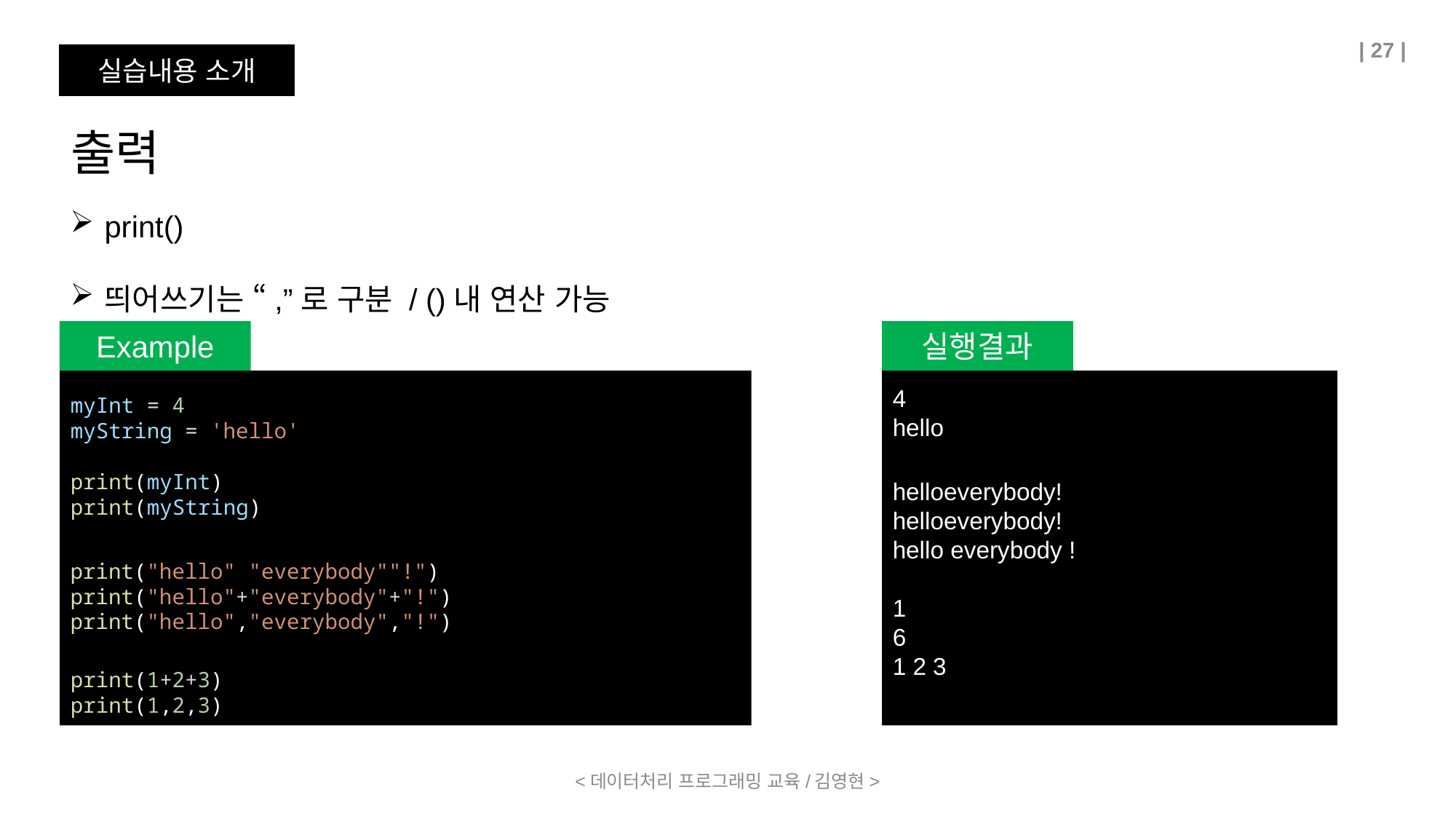

| 27 |
실습내용 소개
출력
print()
띄어쓰기는 “,”로 구분 / ()내 연산 가능
Example
실행결과

4
hello
myInt = 4
myString = 'hello'
print(myInt)
print(myString)
helloeverybody!
helloeverybody!
hello everybody !

1
6
1 2 3
print("hello" "everybody""!")
print("hello"+"everybody"+"!")
print("hello","everybody","!")

print(1+2+3)
print(1,2,3)
<데이터처리 프로그래밍 교육/김영현>